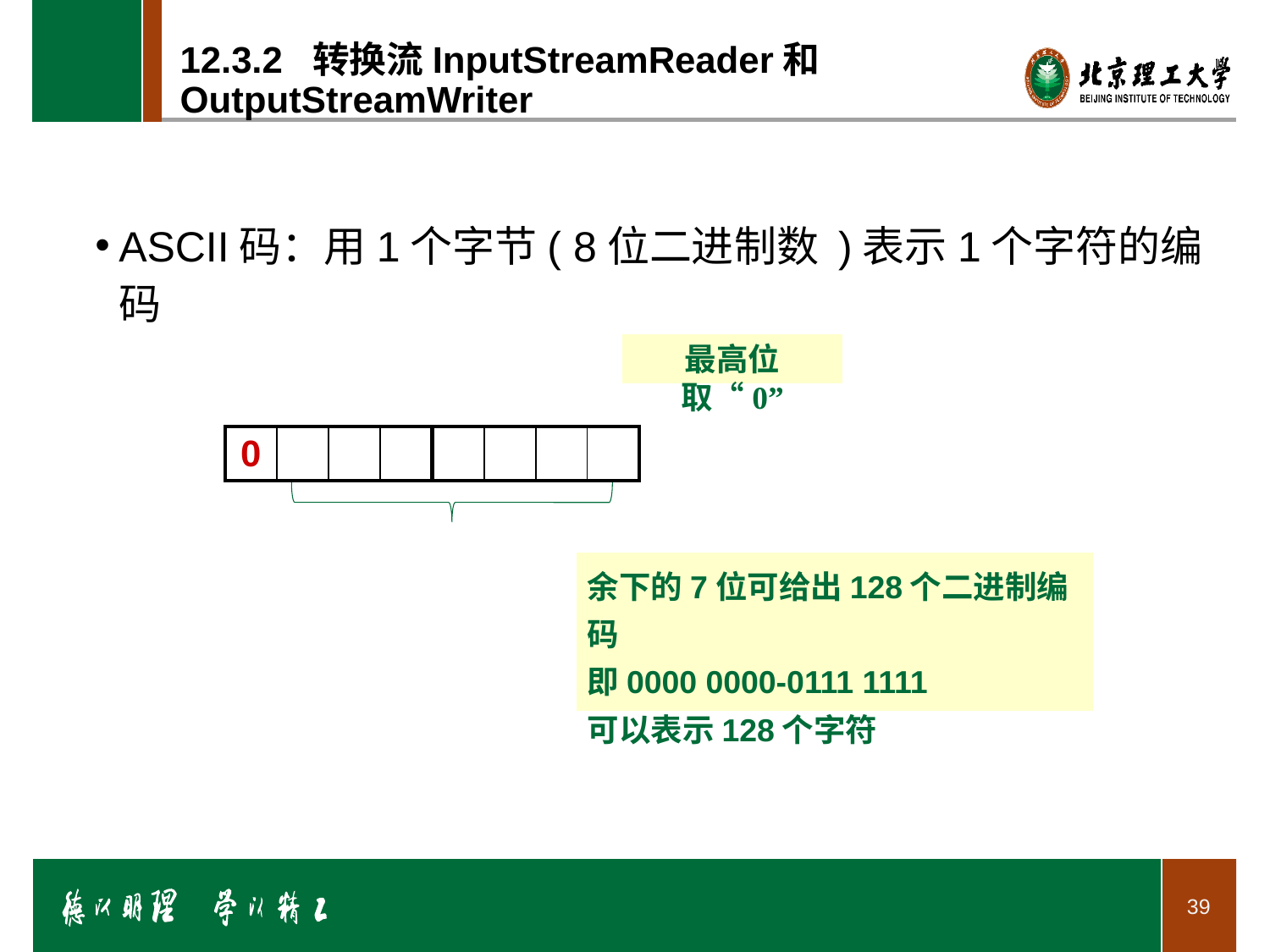

# 12.3.2  转换流InputStreamReader和OutputStreamWriter
ASCII码：用1个字节( 8位二进制数 )表示1个字符的编码
最高位取“0”

| 0 |  |  |  |
| --- | --- | --- | --- |
|  |  |  |  |
| --- | --- | --- | --- |
余下的7位可给出128个二进制编码
即0000 0000-0111 1111
可以表示128个字符